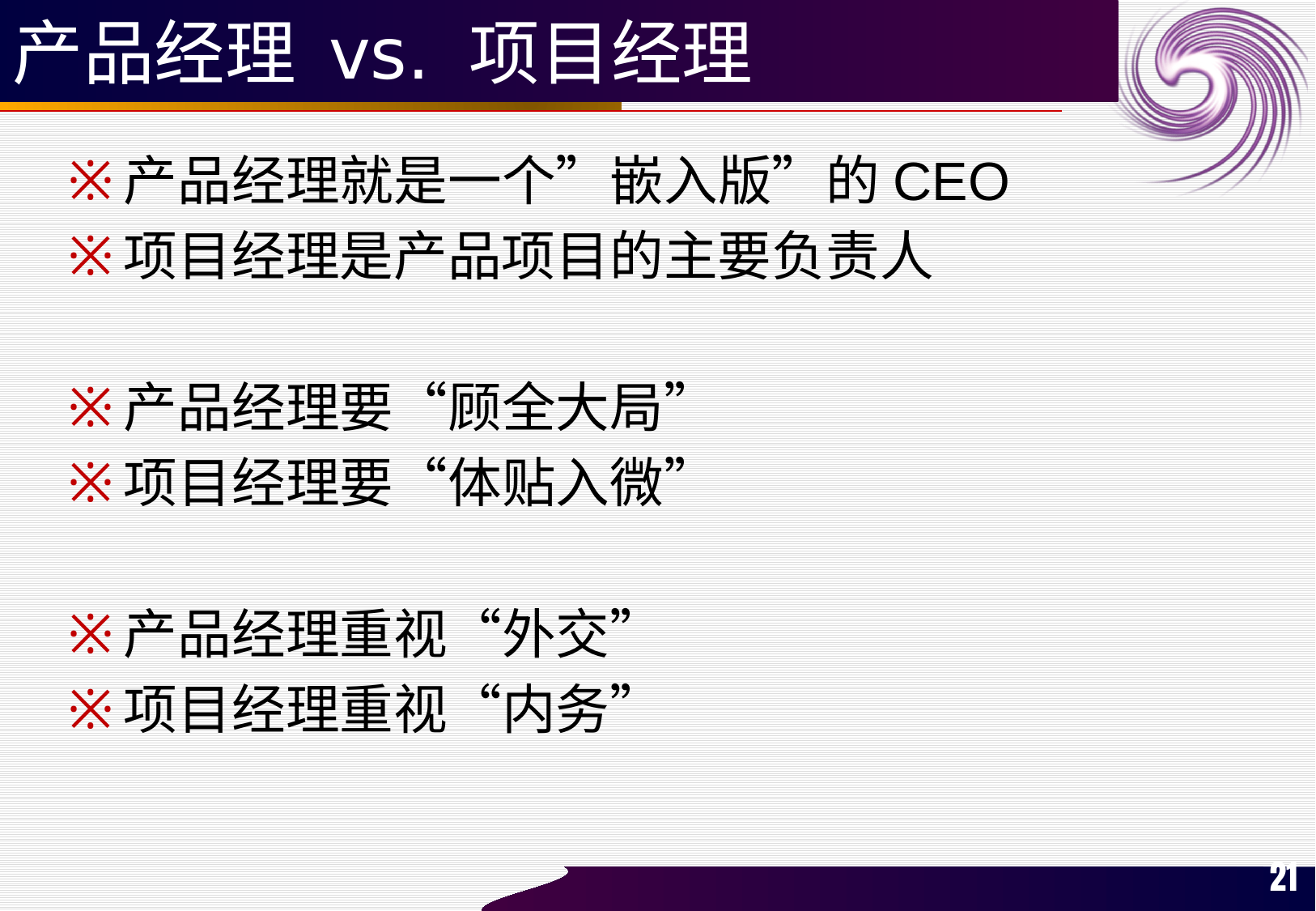

# 产品经理 vs. 项目经理
产品经理就是一个”嵌入版”的CEO
项目经理是产品项目的主要负责人

产品经理要“顾全大局”
项目经理要“体贴入微”

产品经理重视“外交”
项目经理重视“内务”

21